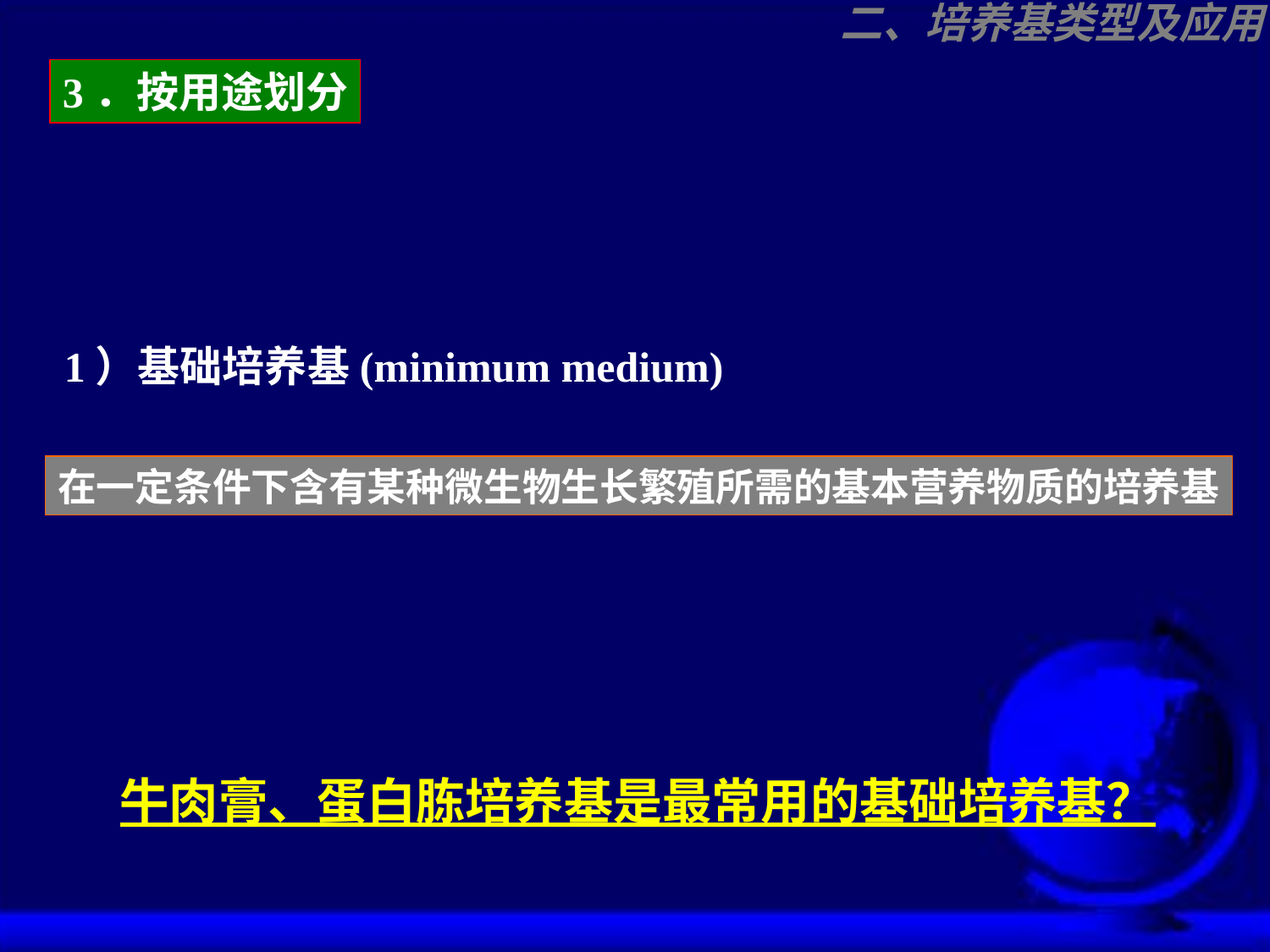

二、培养基类型及应用
3．按用途划分
1）基础培养基(minimum medium)
在一定条件下含有某种微生物生长繁殖所需的基本营养物质的培养基
牛肉膏、蛋白胨培养基是最常用的基础培养基？